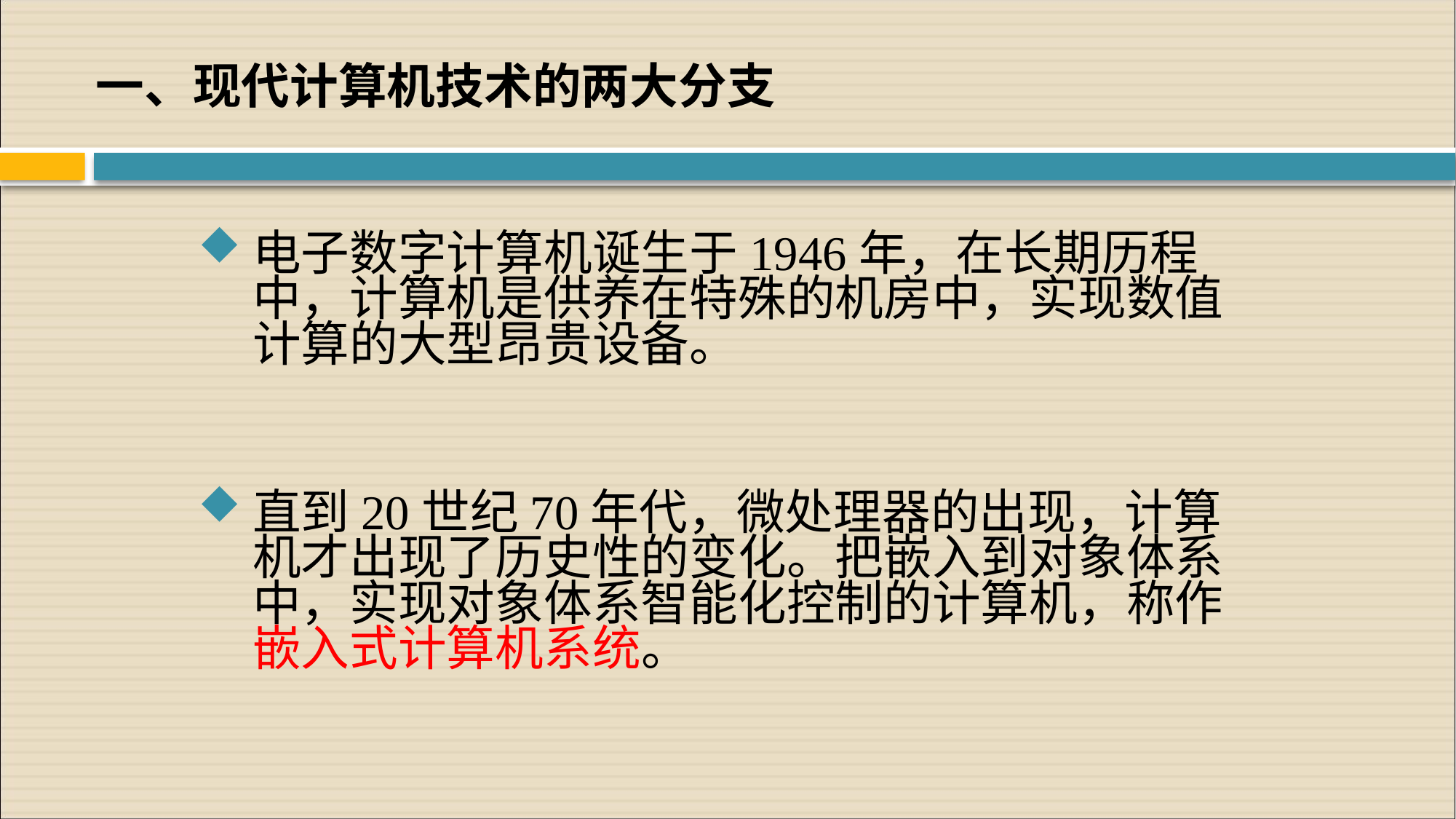

# 一、现代计算机技术的两大分支
电子数字计算机诞生于1946年，在长期历程中，计算机是供养在特殊的机房中，实现数值计算的大型昂贵设备。

直到20世纪70年代，微处理器的出现，计算机才出现了历史性的变化。把嵌入到对象体系中，实现对象体系智能化控制的计算机，称作嵌入式计算机系统。